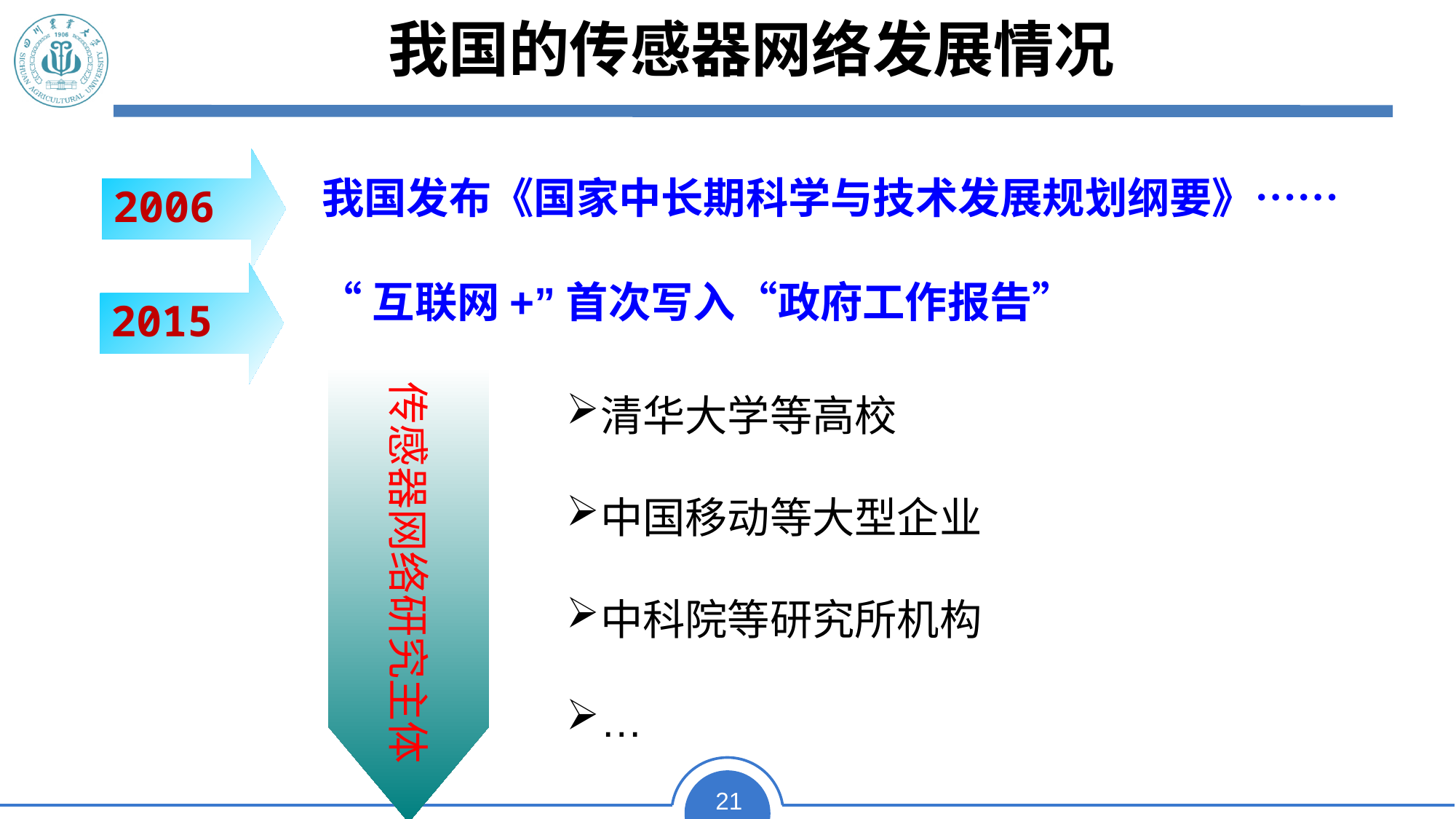

# 我国的传感器网络发展情况

我国发布《国家中长期科学与技术发展规划纲要》……
2006

“互联网+”首次写入“政府工作报告”
2015
清华大学等高校
中国移动等大型企业
中科院等研究所机构
…
传感器网络研究主体